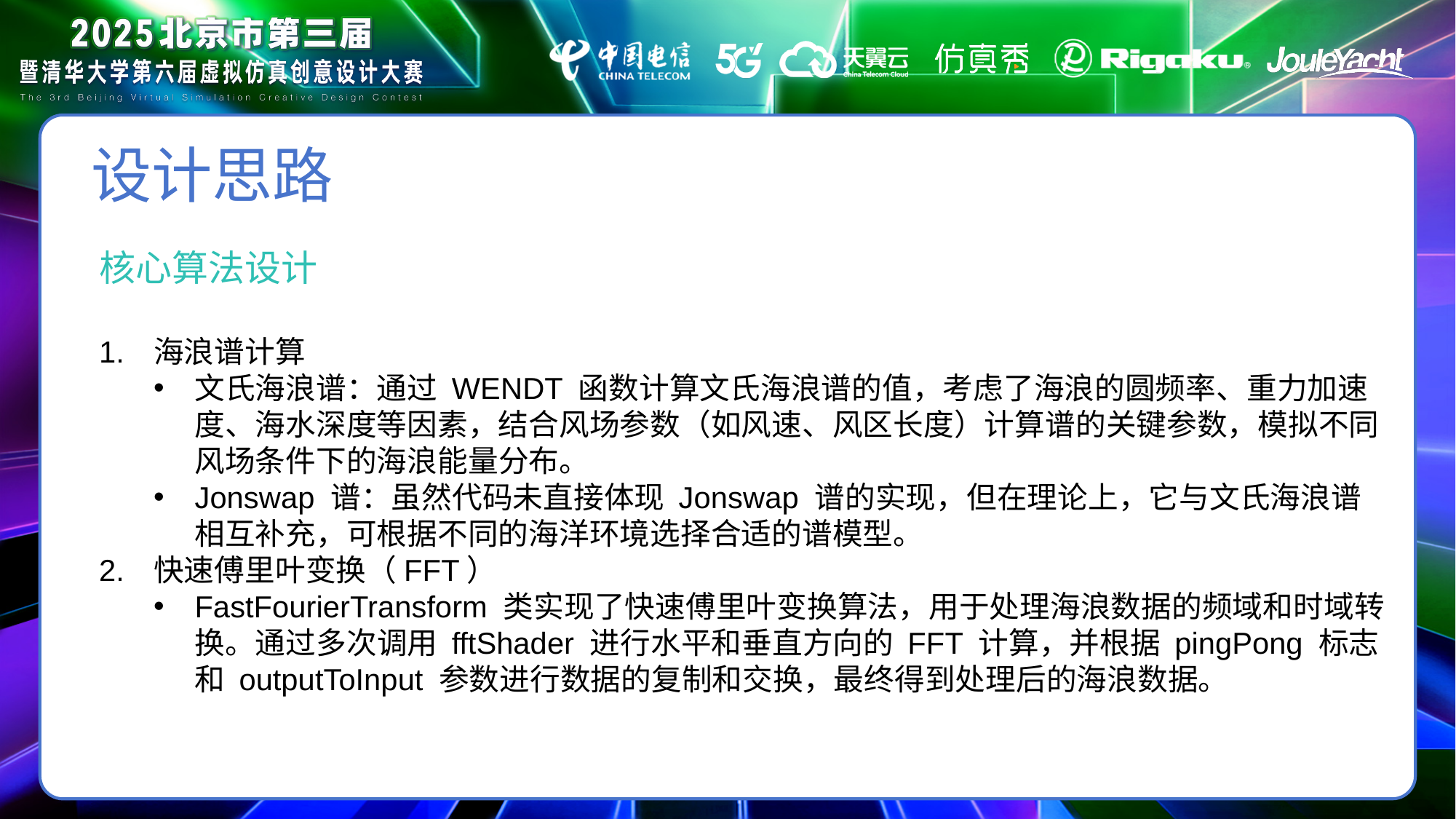

设计思路
核心算法设计

海浪谱计算
文氏海浪谱：通过 WENDT 函数计算文氏海浪谱的值，考虑了海浪的圆频率、重力加速度、海水深度等因素，结合风场参数（如风速、风区长度）计算谱的关键参数，模拟不同风场条件下的海浪能量分布。
Jonswap 谱：虽然代码未直接体现 Jonswap 谱的实现，但在理论上，它与文氏海浪谱相互补充，可根据不同的海洋环境选择合适的谱模型。
快速傅里叶变换（FFT）
FastFourierTransform 类实现了快速傅里叶变换算法，用于处理海浪数据的频域和时域转换。通过多次调用 fftShader 进行水平和垂直方向的 FFT 计算，并根据 pingPong 标志和 outputToInput 参数进行数据的复制和交换，最终得到处理后的海浪数据。